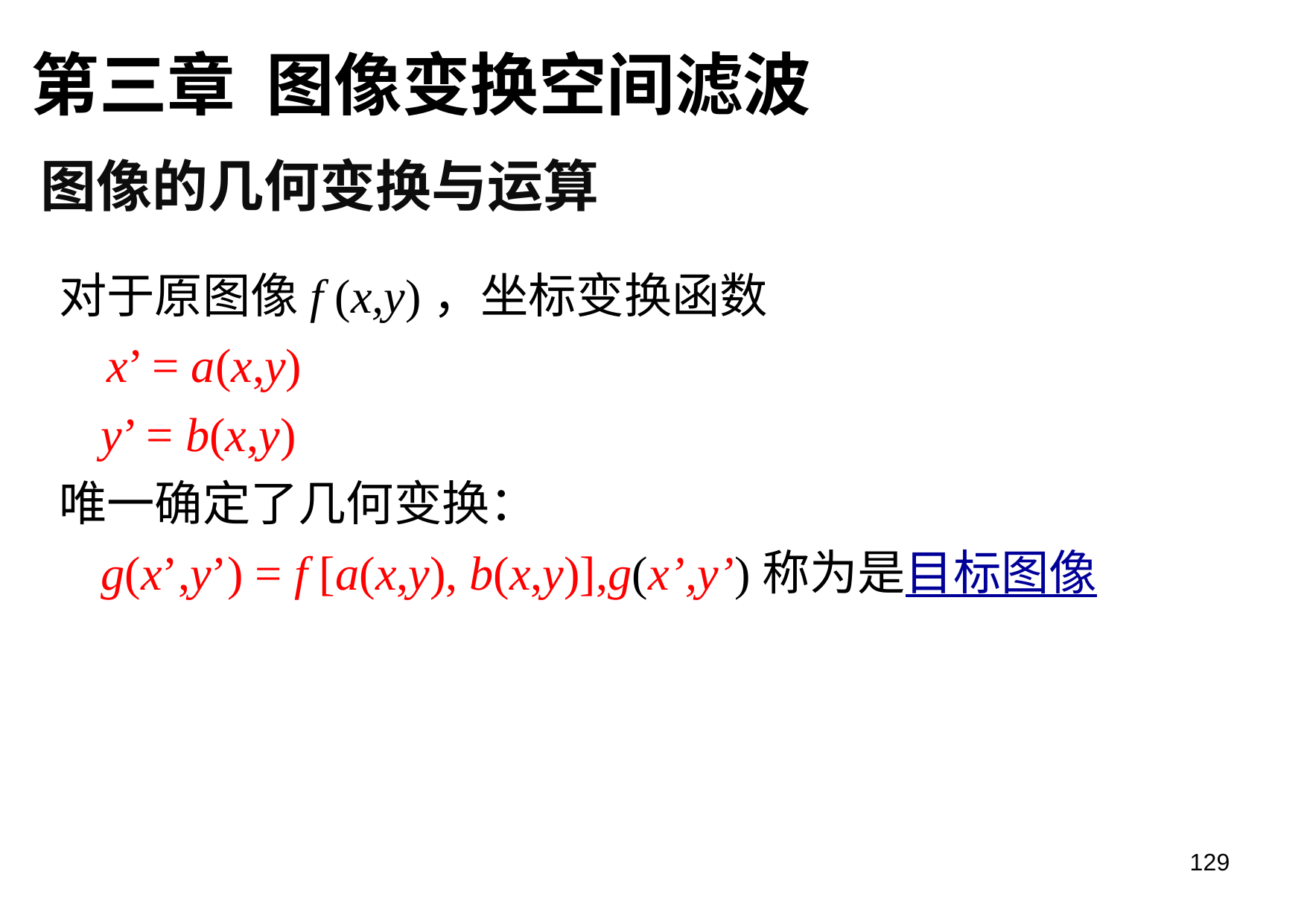

第三章  图像变换空间滤波
图像的几何变换与运算
对于原图像f (x,y)，坐标变换函数
    x’ = a(x,y)
	y’ = b(x,y)
唯一确定了几何变换：
	g(x’,y’) = f [a(x,y), b(x,y)],g(x’,y’)称为是目标图像
129